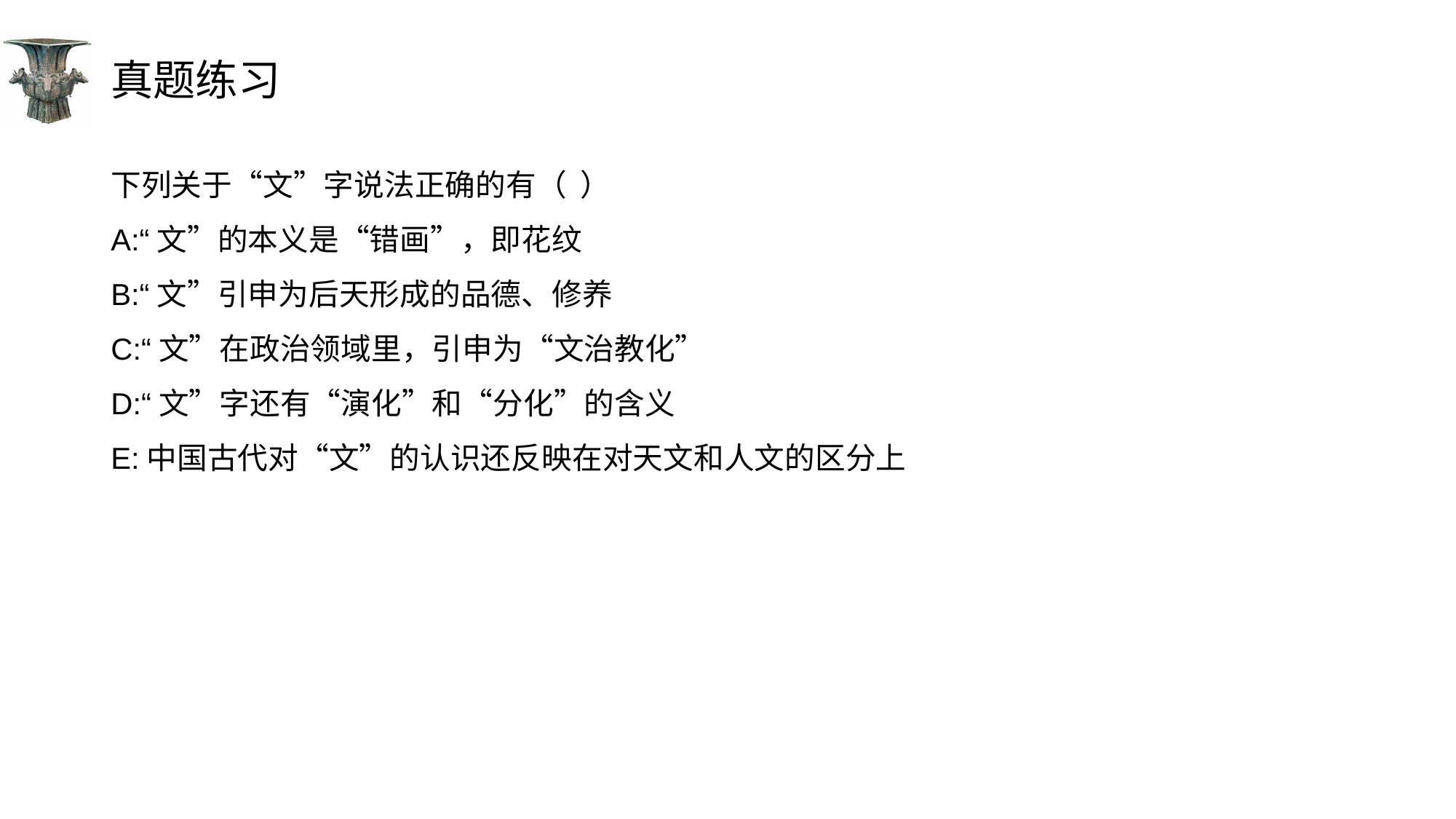

# 真题练习
下列关于“文”字说法正确的有（  ）
A:“文”的本义是“错画”，即花纹
B:“文”引申为后天形成的品德、修养
C:“文”在政治领域里，引申为“文治教化”
D:“文”字还有“演化”和“分化”的含义
E:中国古代对“文”的认识还反映在对天文和人文的区分上
18